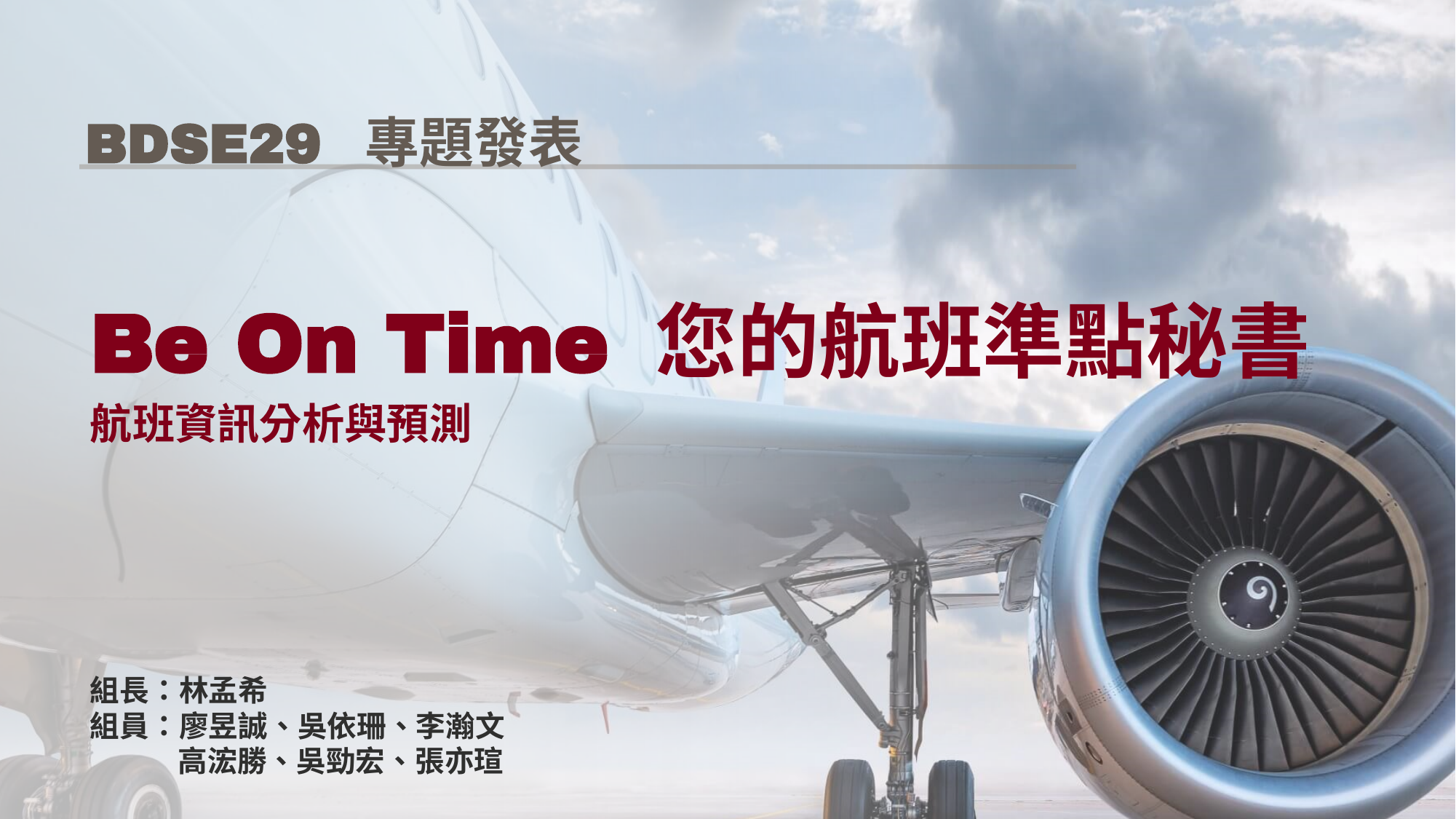

BDSE29  專題發表
Be On Time 您的航班準點秘書
航班資訊分析與預測
組長：林孟希
組員：廖昱誠、吳依珊、李瀚文
            高浤勝、吳勁宏、張亦瑄